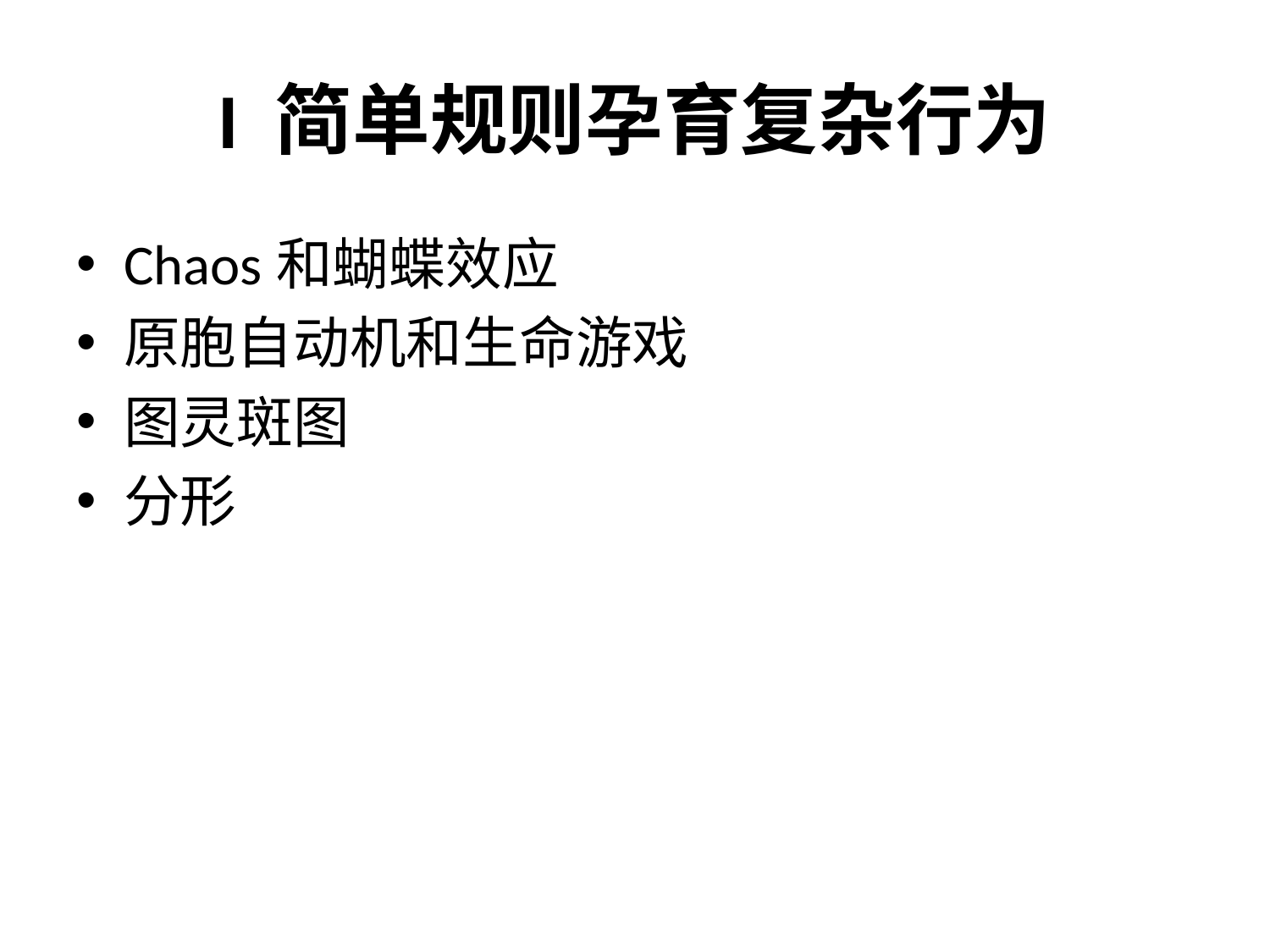

# I 简单规则孕育复杂行为
Chaos和蝴蝶效应
原胞自动机和生命游戏
图灵斑图
分形